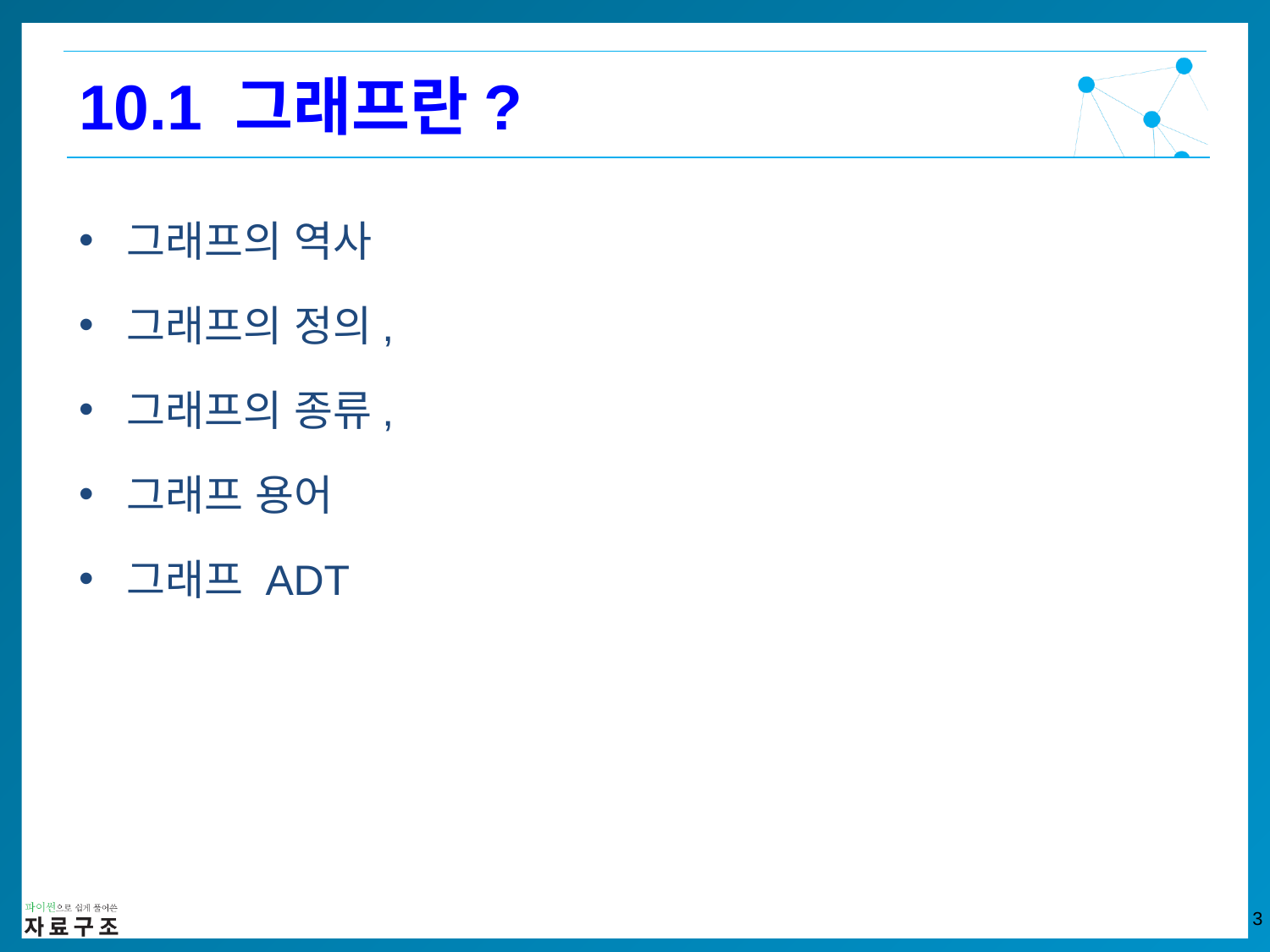

10.1 그래프란?
그래프의 역사
그래프의 정의,
그래프의 종류,
그래프 용어
그래프 ADT